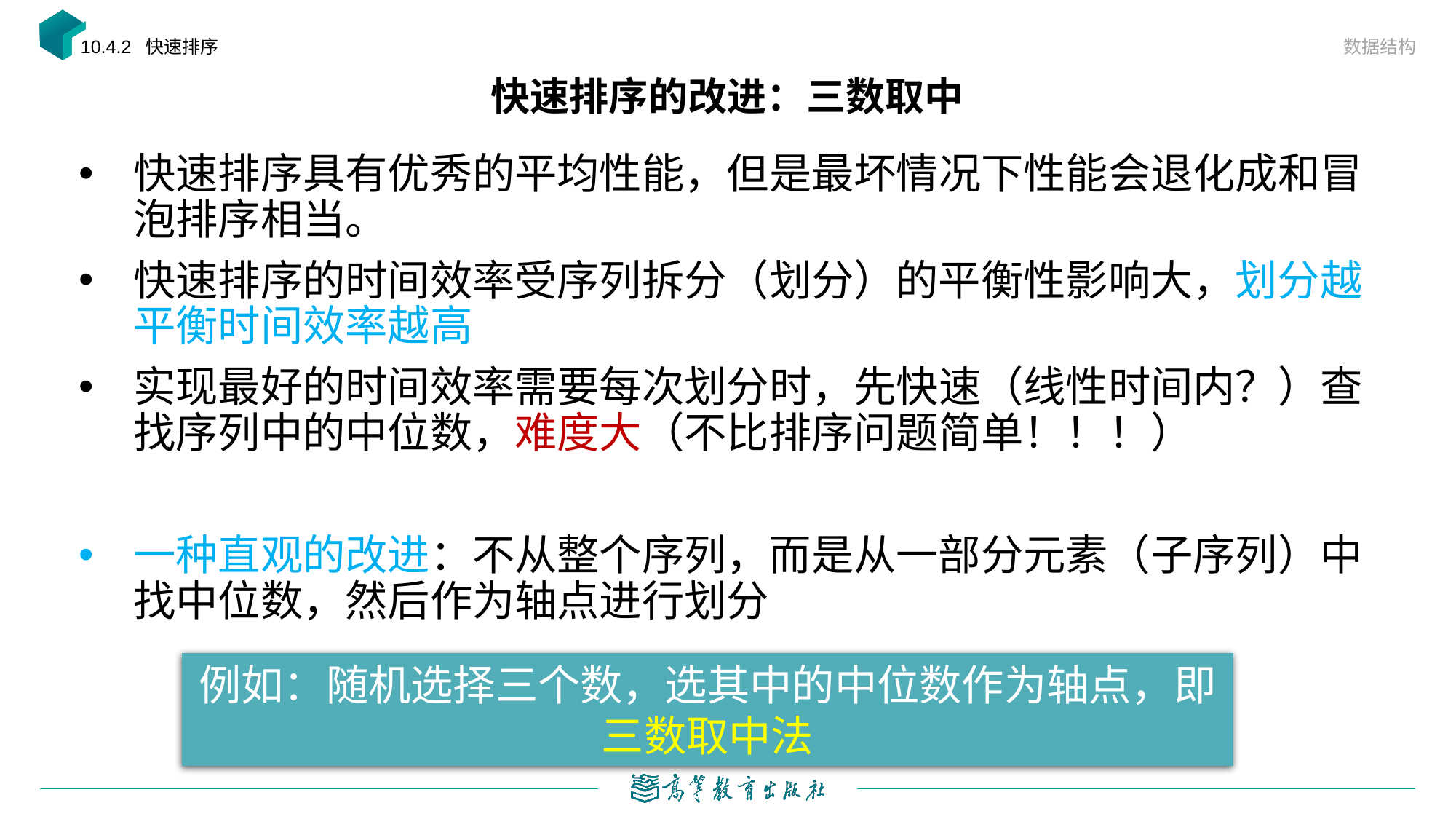

数据结构
10.4.2  快速排序
# 快速排序的改进：三数取中
快速排序具有优秀的平均性能，但是最坏情况下性能会退化成和冒泡排序相当。
快速排序的时间效率受序列拆分（划分）的平衡性影响大，划分越平衡时间效率越高
实现最好的时间效率需要每次划分时，先快速（线性时间内？）查找序列中的中位数，难度大（不比排序问题简单！！！）

一种直观的改进：不从整个序列，而是从一部分元素（子序列）中找中位数，然后作为轴点进行划分

例如：随机选择三个数，选其中的中位数作为轴点，即三数取中法